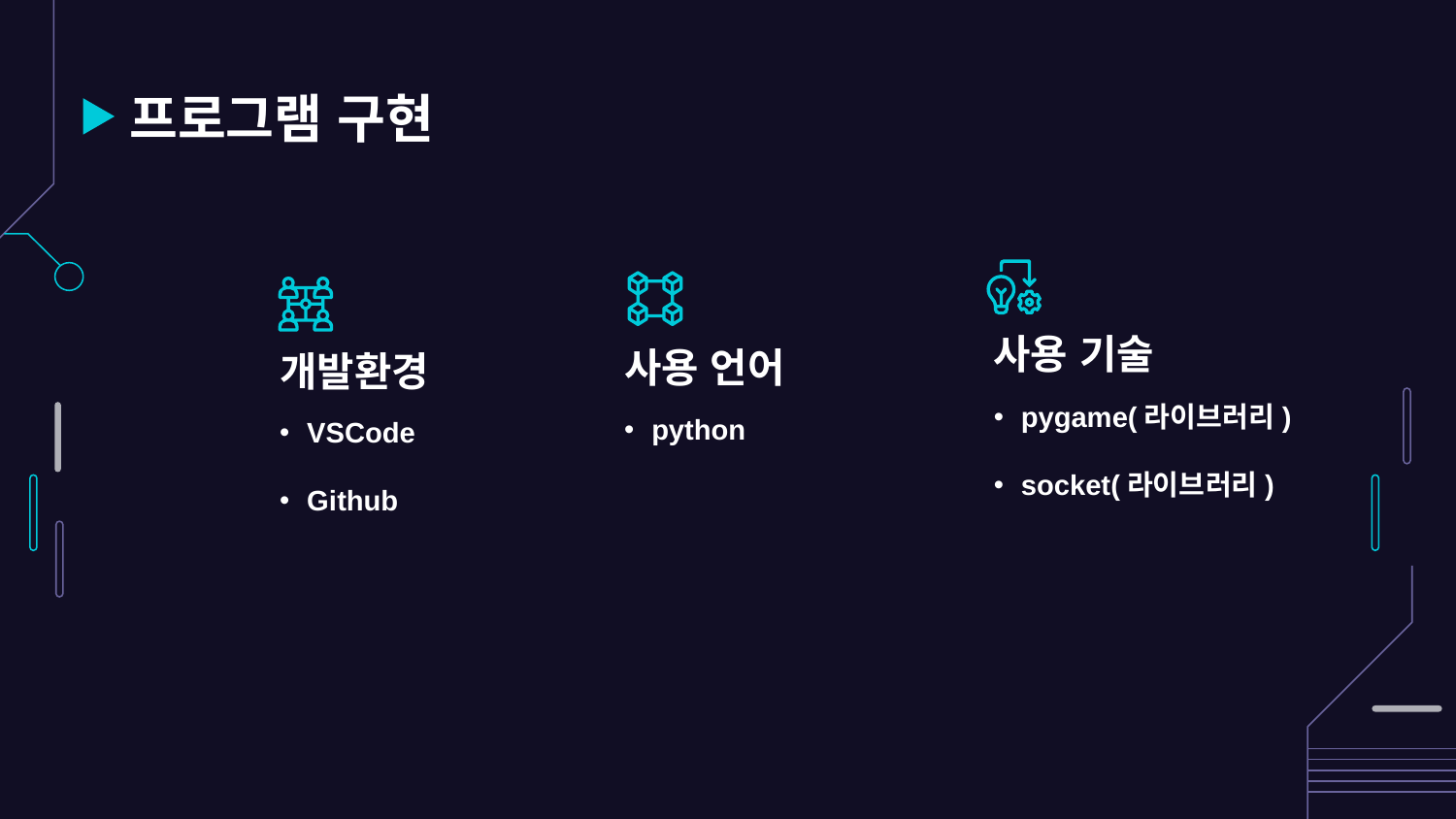

# 프로그램 구현

사용 기술
사용 언어
개발환경

pygame(라이브러리)

socket(라이브러리)

python

VSCode

Github